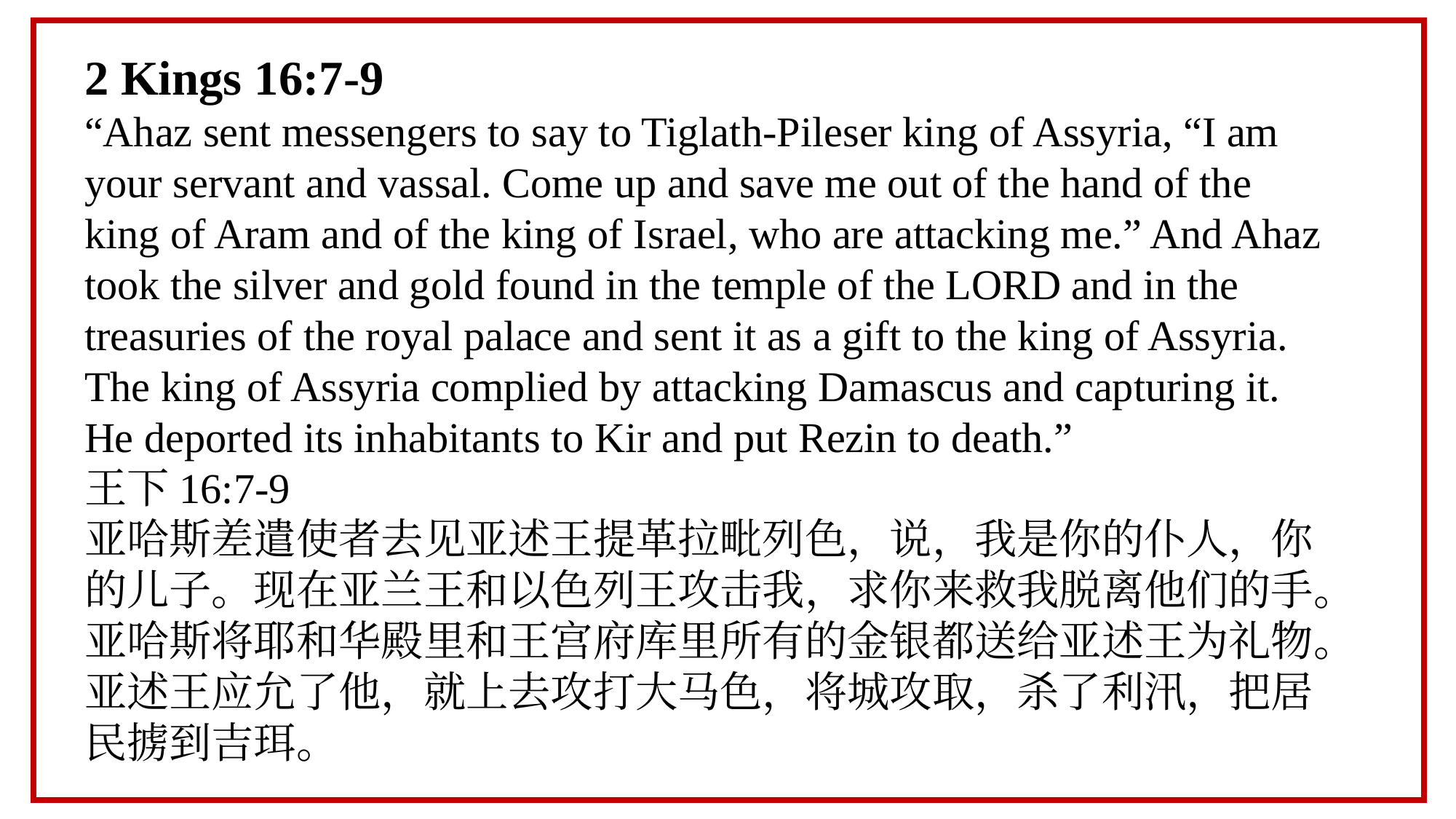

2 Kings 16:7-9
“Ahaz sent messengers to say to Tiglath-Pileser king of Assyria, “I am your servant and vassal. Come up and save me out of the hand of the king of Aram and of the king of Israel, who are attacking me.” And Ahaz took the silver and gold found in the temple of the LORD and in the treasuries of the royal palace and sent it as a gift to the king of Assyria. The king of Assyria complied by attacking Damascus and capturing it. He deported its inhabitants to Kir and put Rezin to death.”
王下16:7-9
亚哈斯差遣使者去见亚述王提革拉毗列色，说，我是你的仆人，你的儿子。现在亚兰王和以色列王攻击我，求你来救我脱离他们的手。亚哈斯将耶和华殿里和王宫府库里所有的金银都送给亚述王为礼物。亚述王应允了他，就上去攻打大马色，将城攻取，杀了利汛，把居民掳到吉珥。